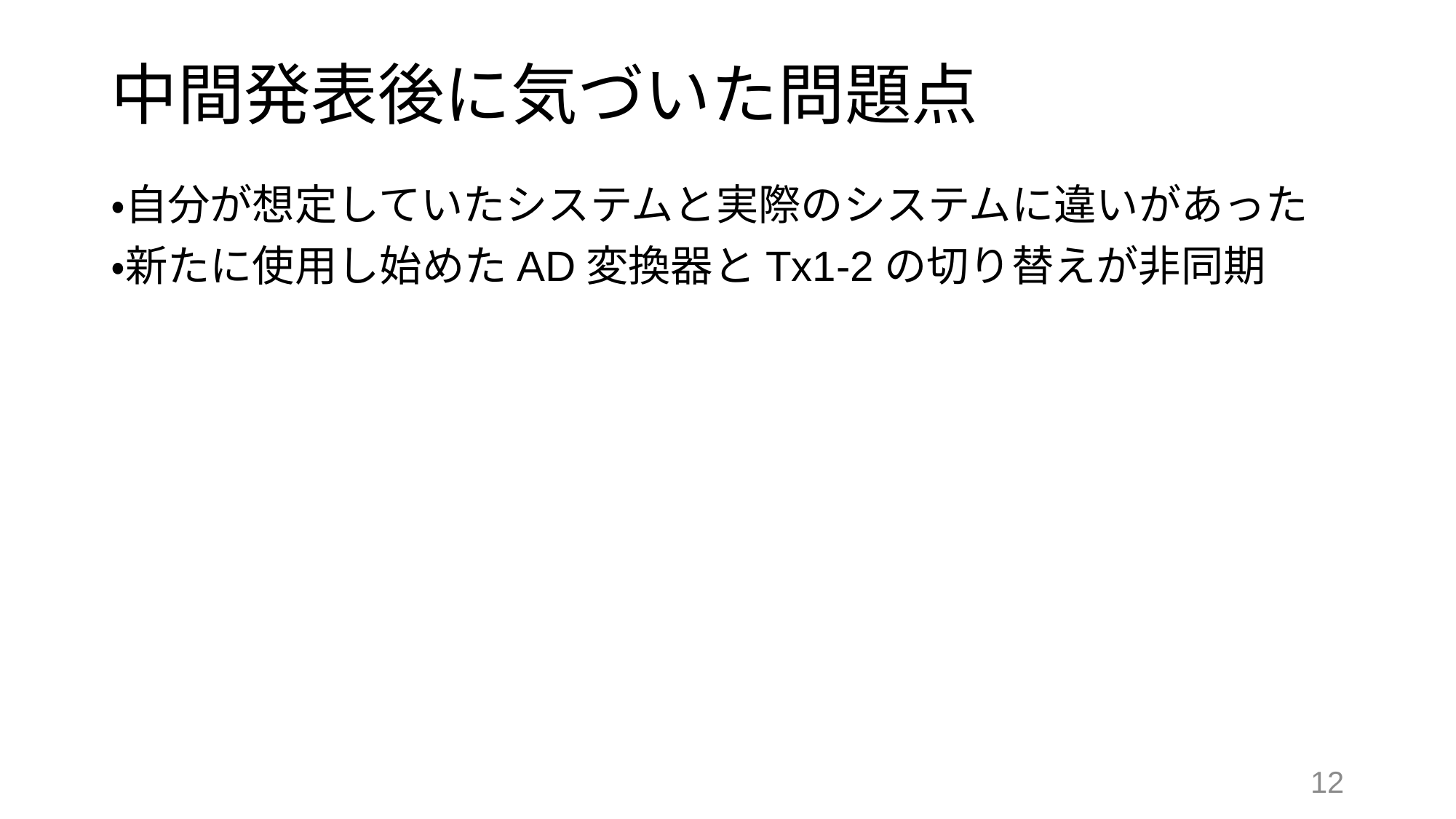

# 中間発表後に気づいた問題点
・自分が想定していたシステムと実際のシステムに違いがあった
・新たに使用し始めたAD変換器とTx1-2の切り替えが非同期
12